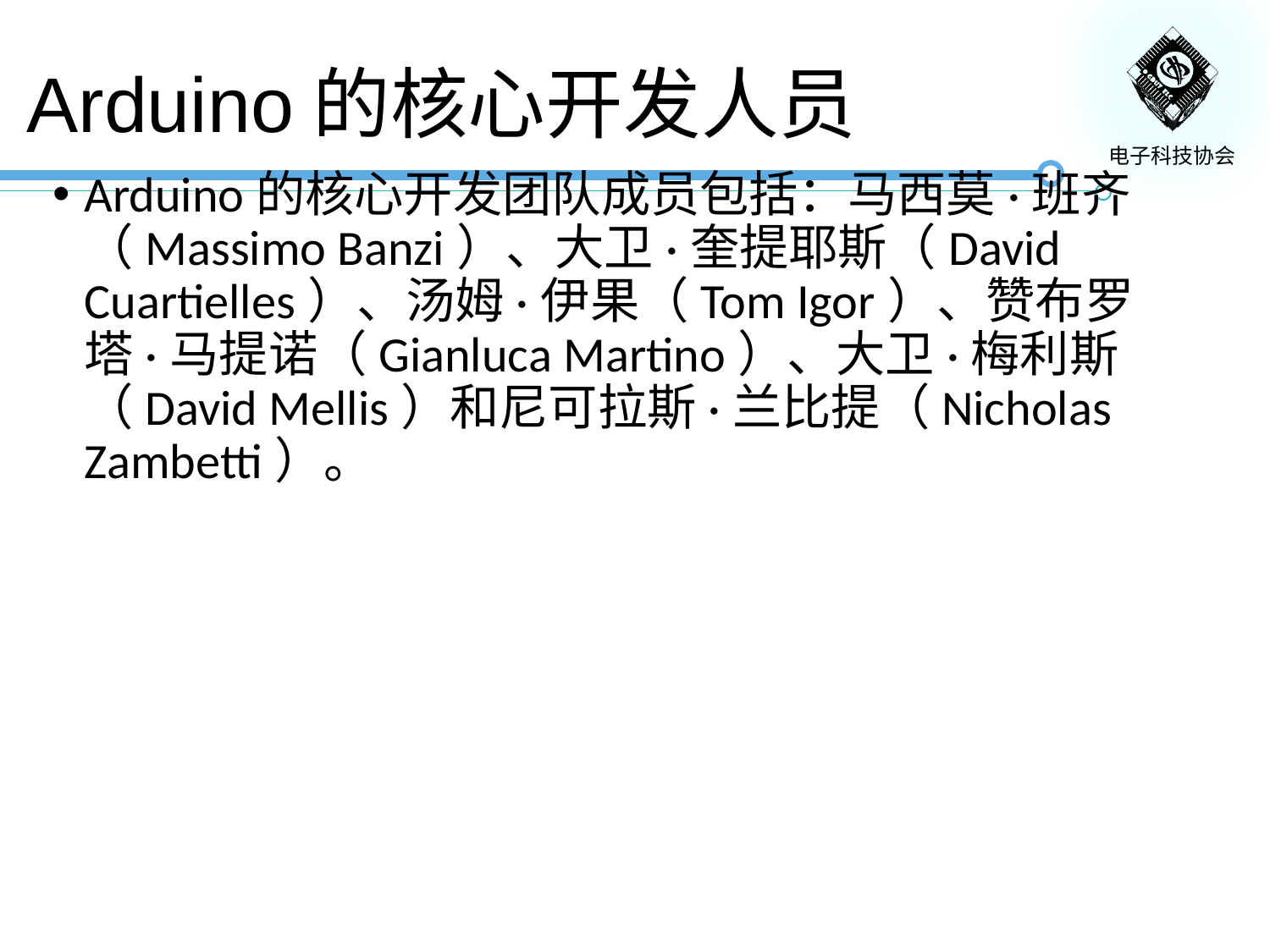

# Arduino的核心开发人员
Arduino的核心开发团队成员包括：马西莫·班齐（Massimo Banzi）、大卫·奎提耶斯（David Cuartielles）、汤姆·伊果（Tom Igor）、赞布罗塔·马提诺（Gianluca Martino）、大卫·梅利斯（David Mellis）和尼可拉斯·兰比提（Nicholas Zambetti）。